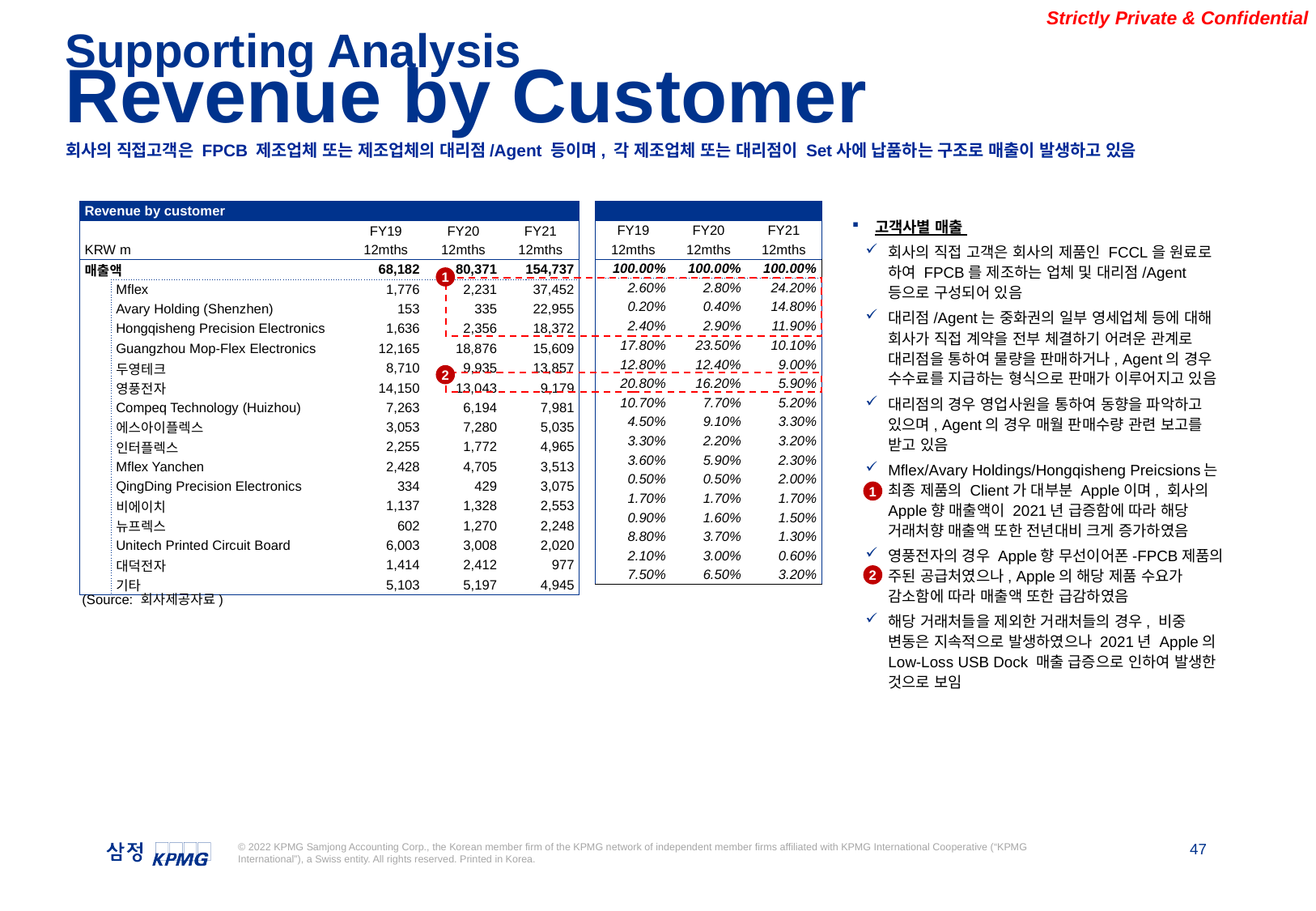

Supporting Analysis
Revenue by Customer
회사의 직접고객은 FPCB 제조업체 또는 제조업체의 대리점/Agent 등이며, 각 제조업체 또는 대리점이 Set사에 납품하는 구조로 매출이 발생하고 있음
| Revenue by customer |  |  |  |  |
| --- | --- | --- | --- | --- |
|  |  | FY19 | FY20 | FY21 |
| KRW m |  | 12mths | 12mths | 12mths |
| 매출액 |  | 68,182 | 80,371 | 154,737 |
|  | Mflex | 1,776 | 2,231 | 37,452 |
|  | Avary Holding (Shenzhen) | 153 | 335 | 22,955 |
|  | Hongqisheng Precision Electronics | 1,636 | 2,356 | 18,372 |
|  | Guangzhou Mop-Flex Electronics | 12,165 | 18,876 | 15,609 |
|  | 두영테크 | 8,710 | 9,935 | 13,857 |
|  | 영풍전자 | 14,150 | 13,043 | 9,179 |
|  | Compeq Technology (Huizhou) | 7,263 | 6,194 | 7,981 |
|  | 에스아이플렉스 | 3,053 | 7,280 | 5,035 |
|  | 인터플렉스 | 2,255 | 1,772 | 4,965 |
|  | Mflex Yanchen | 2,428 | 4,705 | 3,513 |
|  | QingDing Precision Electronics | 334 | 429 | 3,075 |
|  | 비에이치 | 1,137 | 1,328 | 2,553 |
|  | 뉴프렉스 | 602 | 1,270 | 2,248 |
|  | Unitech Printed Circuit Board | 6,003 | 3,008 | 2,020 |
|  | 대덕전자 | 1,414 | 2,412 | 977 |
|  | 기타 | 5,103 | 5,197 | 4,945 |
|  |  |  |
| --- | --- | --- |
| FY19 | FY20 | FY21 |
| 12mths | 12mths | 12mths |
| 100.00% | 100.00% | 100.00% |
| 2.60% | 2.80% | 24.20% |
| 0.20% | 0.40% | 14.80% |
| 2.40% | 2.90% | 11.90% |
| 17.80% | 23.50% | 10.10% |
| 12.80% | 12.40% | 9.00% |
| 20.80% | 16.20% | 5.90% |
| 10.70% | 7.70% | 5.20% |
| 4.50% | 9.10% | 3.30% |
| 3.30% | 2.20% | 3.20% |
| 3.60% | 5.90% | 2.30% |
| 0.50% | 0.50% | 2.00% |
| 1.70% | 1.70% | 1.70% |
| 0.90% | 1.60% | 1.50% |
| 8.80% | 3.70% | 1.30% |
| 2.10% | 3.00% | 0.60% |
| 7.50% | 6.50% | 3.20% |
고객사별 매출
회사의 직접 고객은 회사의 제품인 FCCL을 원료로 하여 FPCB를 제조하는 업체 및 대리점/Agent 등으로 구성되어 있음
대리점/Agent는 중화권의 일부 영세업체 등에 대해 회사가 직접 계약을 전부 체결하기 어려운 관계로 대리점을 통하여 물량을 판매하거나, Agent의 경우 수수료를 지급하는 형식으로 판매가 이루어지고 있음
대리점의 경우 영업사원을 통하여 동향을 파악하고 있으며, Agent의 경우 매월 판매수량 관련 보고를 받고 있음
Mflex/Avary Holdings/Hongqisheng Preicsions는 최종 제품의 Client가 대부분 Apple이며, 회사의 Apple향 매출액이 2021년 급증함에 따라 해당 거래처향 매출액 또한 전년대비 크게 증가하였음
영풍전자의 경우 Apple향 무선이어폰-FPCB제품의 주된 공급처였으나, Apple의 해당 제품 수요가 감소함에 따라 매출액 또한 급감하였음
해당 거래처들을 제외한 거래처들의 경우, 비중 변동은 지속적으로 발생하였으나 2021년 Apple의 Low-Loss USB Dock 매출 급증으로 인하여 발생한 것으로 보임
1

2

1
2
(Source: 회사제공자료)